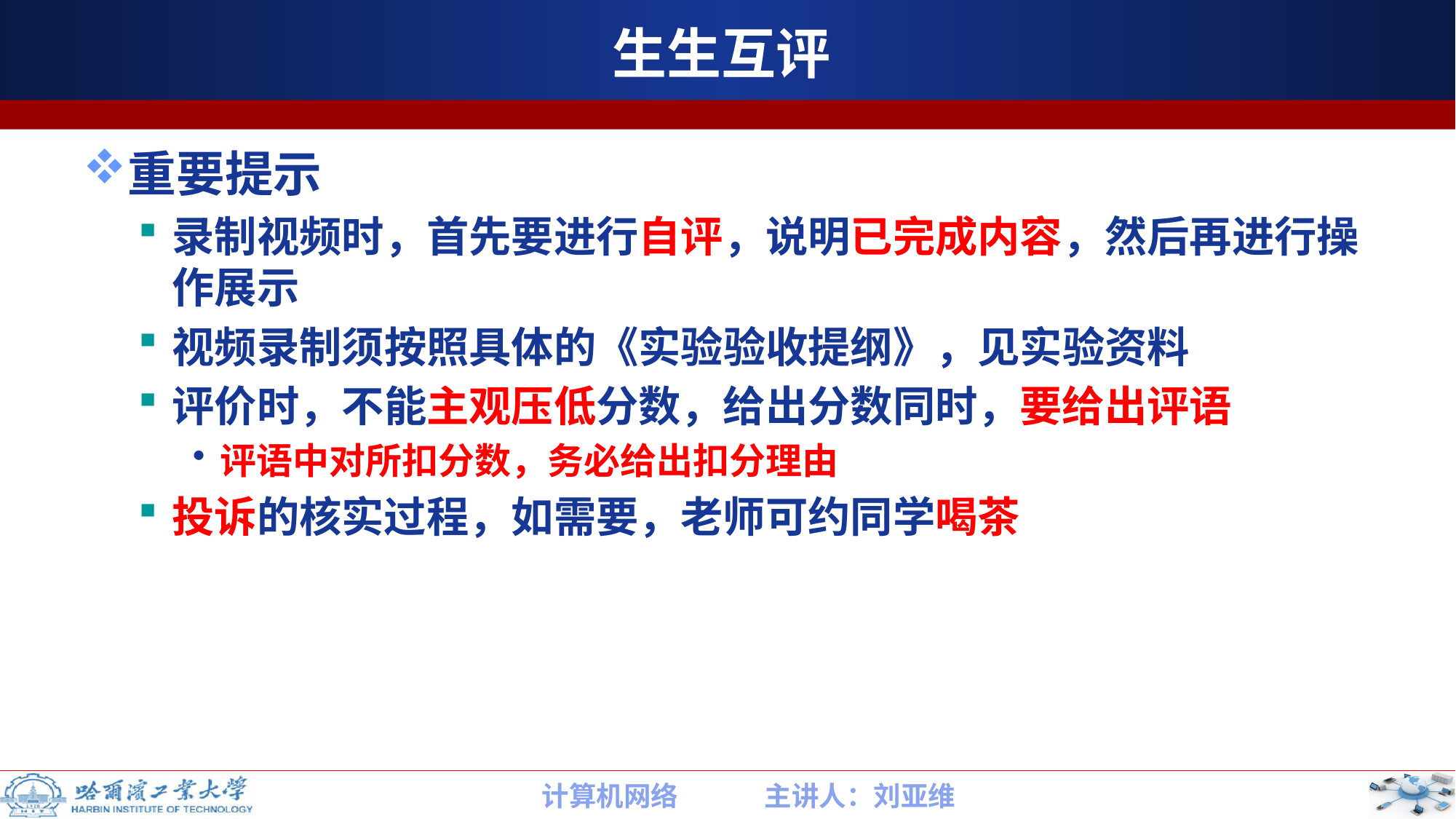

# 生生互评
重要提示
录制视频时，首先要进行自评，说明已完成内容，然后再进行操作展示
视频录制须按照具体的《实验验收提纲》，见实验资料
评价时，不能主观压低分数，给出分数同时，要给出评语
评语中对所扣分数，务必给出扣分理由
投诉的核实过程，如需要，老师可约同学喝茶